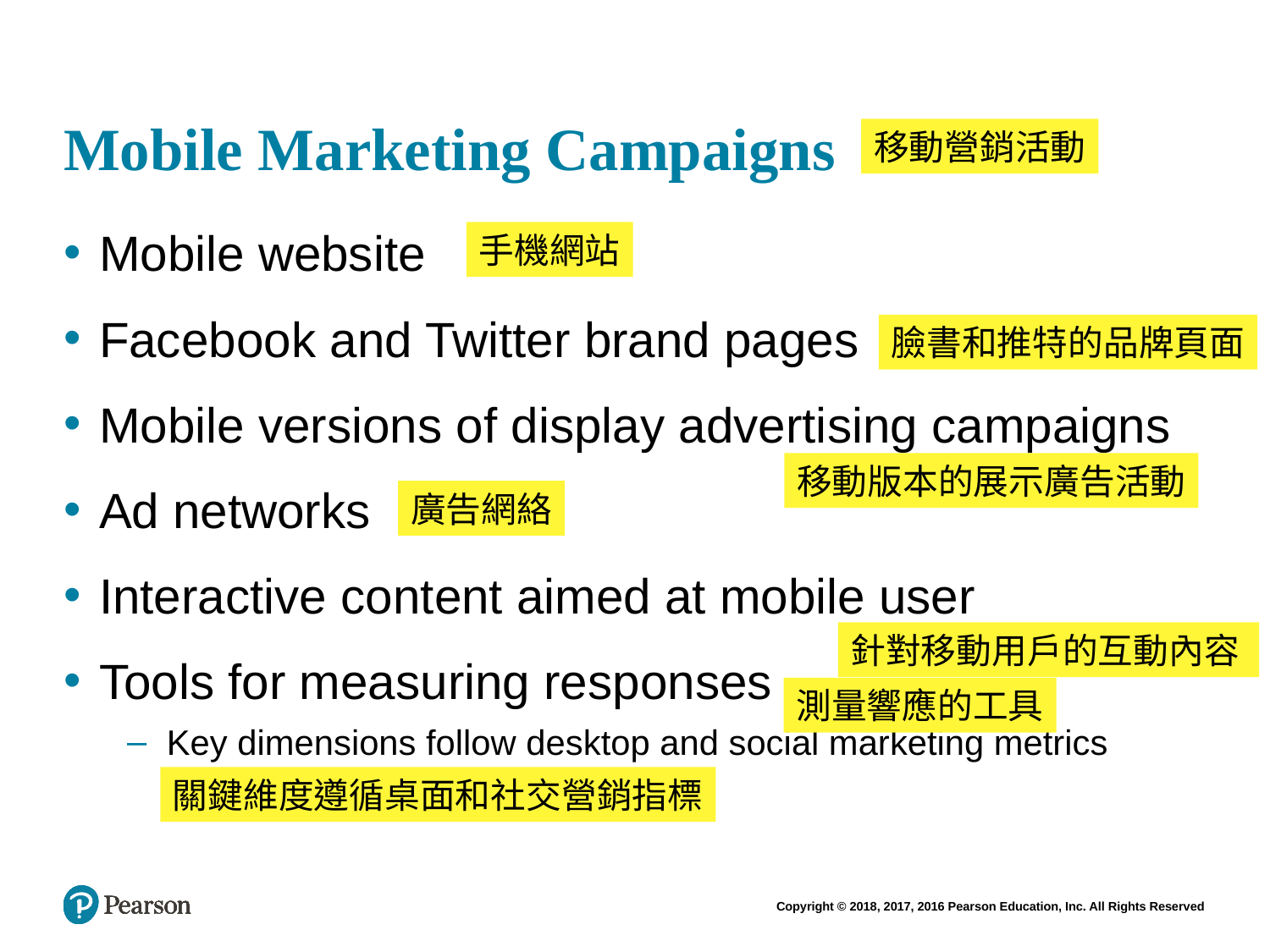

# Mobile Marketing Campaigns
移動營銷活動
Mobile website
Facebook and Twitter brand pages
Mobile versions of display advertising campaigns
Ad networks
Interactive content aimed at mobile user
Tools for measuring responses
Key dimensions follow desktop and social marketing metrics
手機網站
臉書和推特的品牌頁面
移動版本的展示廣告活動
廣告網絡
針對移動用戶的互動內容
測量響應的工具
關鍵維度遵循桌面和社交營銷指標